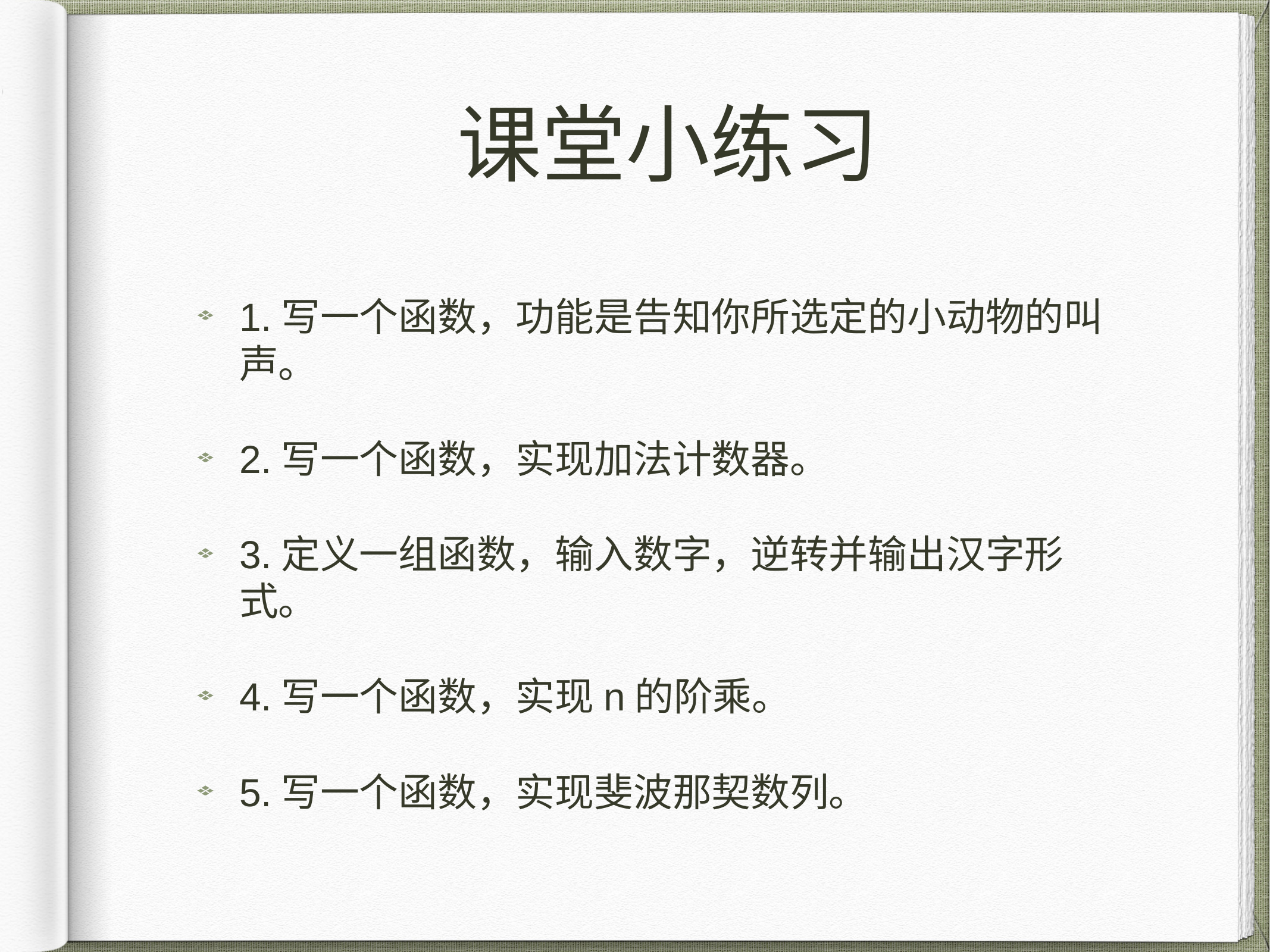

# 课堂小练习
1.写一个函数，功能是告知你所选定的小动物的叫声。
2.写一个函数，实现加法计数器。
3.定义一组函数，输入数字，逆转并输出汉字形式。
4.写一个函数，实现n的阶乘。
5.写一个函数，实现斐波那契数列。